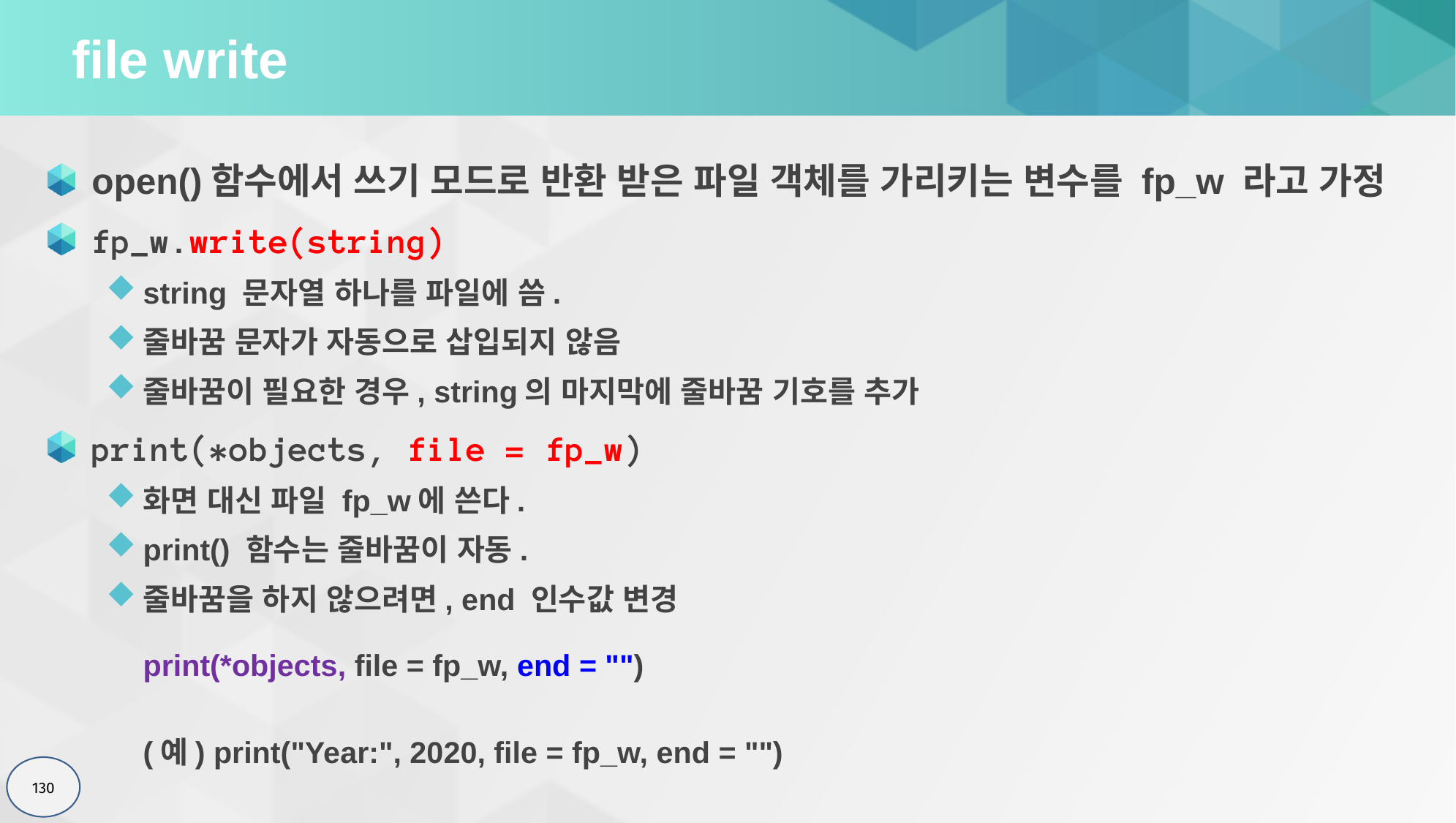

# file write
open()함수에서 쓰기 모드로 반환 받은 파일 객체를 가리키는 변수를 fp_w 라고 가정
fp_w.write(string)
string 문자열 하나를 파일에 씀.
줄바꿈 문자가 자동으로 삽입되지 않음
줄바꿈이 필요한 경우, string의 마지막에 줄바꿈 기호를 추가
print(*objects, file = fp_w)
화면 대신 파일 fp_w에 쓴다.
print() 함수는 줄바꿈이 자동.
줄바꿈을 하지 않으려면, end 인수값 변경
print(*objects, file = fp_w, end = "")
(예) print("Year:", 2020, file = fp_w, end = "")